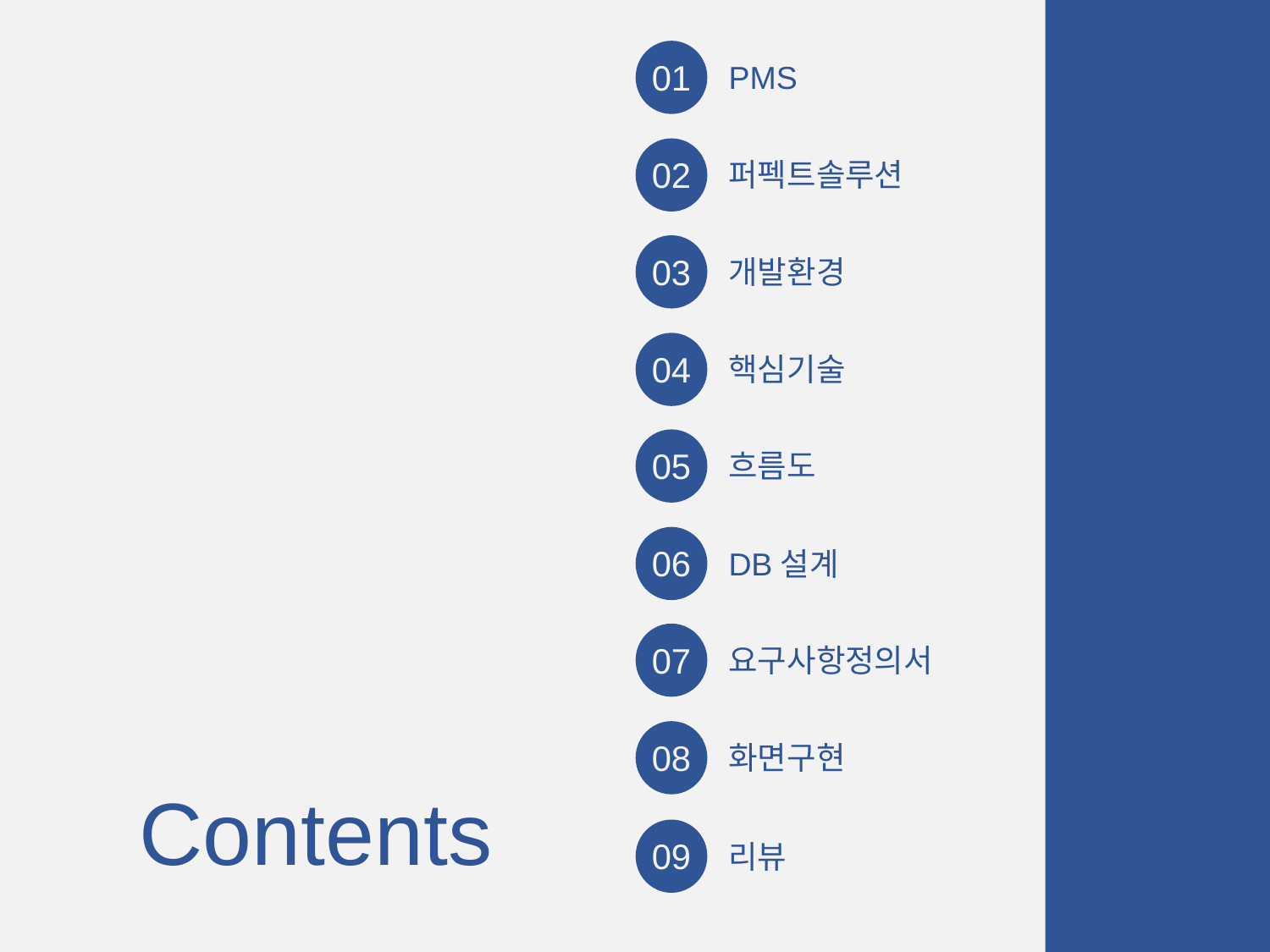

01
PMS

02
퍼펙트솔루션

03
개발환경

04
핵심기술

05
흐름도

06
DB설계

07
요구사항정의서

08
화면구현
Contents

09
리뷰